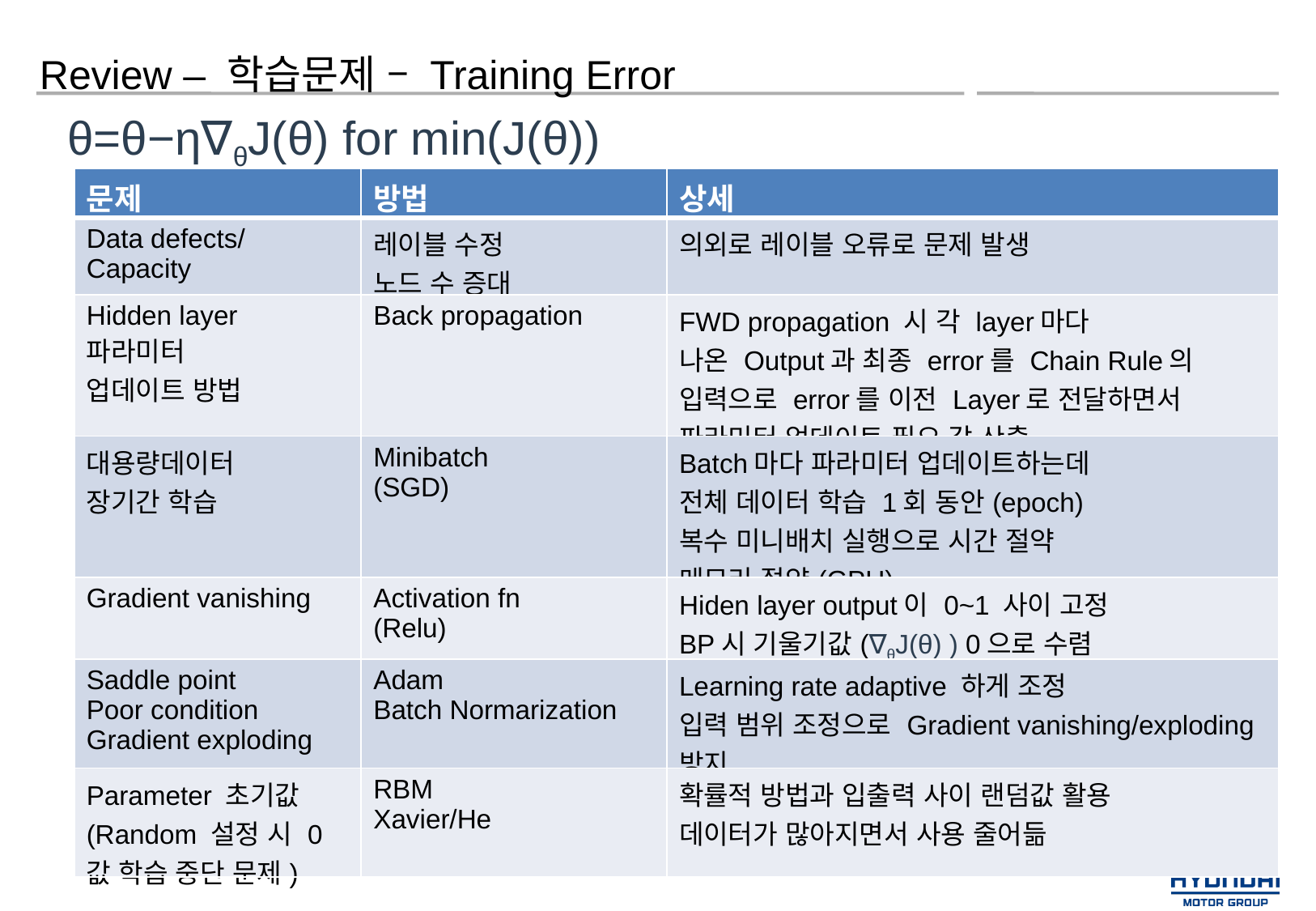

Review – 학습문제 – Training Error
θ=θ−η∇θJ(θ) for min(J(θ))
| 문제 | 방법 | 상세 |
| --- | --- | --- |
| Data defects/ Capacity | 레이블 수정 노드 수 증대 | 의외로 레이블 오류로 문제 발생 |
| Hidden layer 파라미터 업데이트 방법 | Back propagation | FWD propagation 시 각 layer마다 나온 Output과 최종 error를 Chain Rule의 입력으로 error를 이전 Layer로 전달하면서 파라미터 업데이트 필요 값 산출 |
| 대용량데이터 장기간 학습 | Minibatch (SGD) | Batch마다 파라미터 업데이트하는데 전체 데이터 학습 1회 동안(epoch) 복수 미니배치 실행으로 시간 절약 메모리 절약(GPU) |
| Gradient vanishing | Activation fn (Relu) | Hiden layer output이 0~1 사이 고정 BP시 기울기값(∇θJ(θ) ) 0으로 수렴 |
| Saddle point Poor condition Gradient exploding | Adam Batch Normarization | Learning rate adaptive 하게 조정 입력 범위 조정으로 Gradient vanishing/exploding 방지 |
| Parameter 초기값 (Random 설정 시 0값 학습 중단 문제) | RBM Xavier/He | 확률적 방법과 입출력 사이 랜덤값 활용 데이터가 많아지면서 사용 줄어듦 |